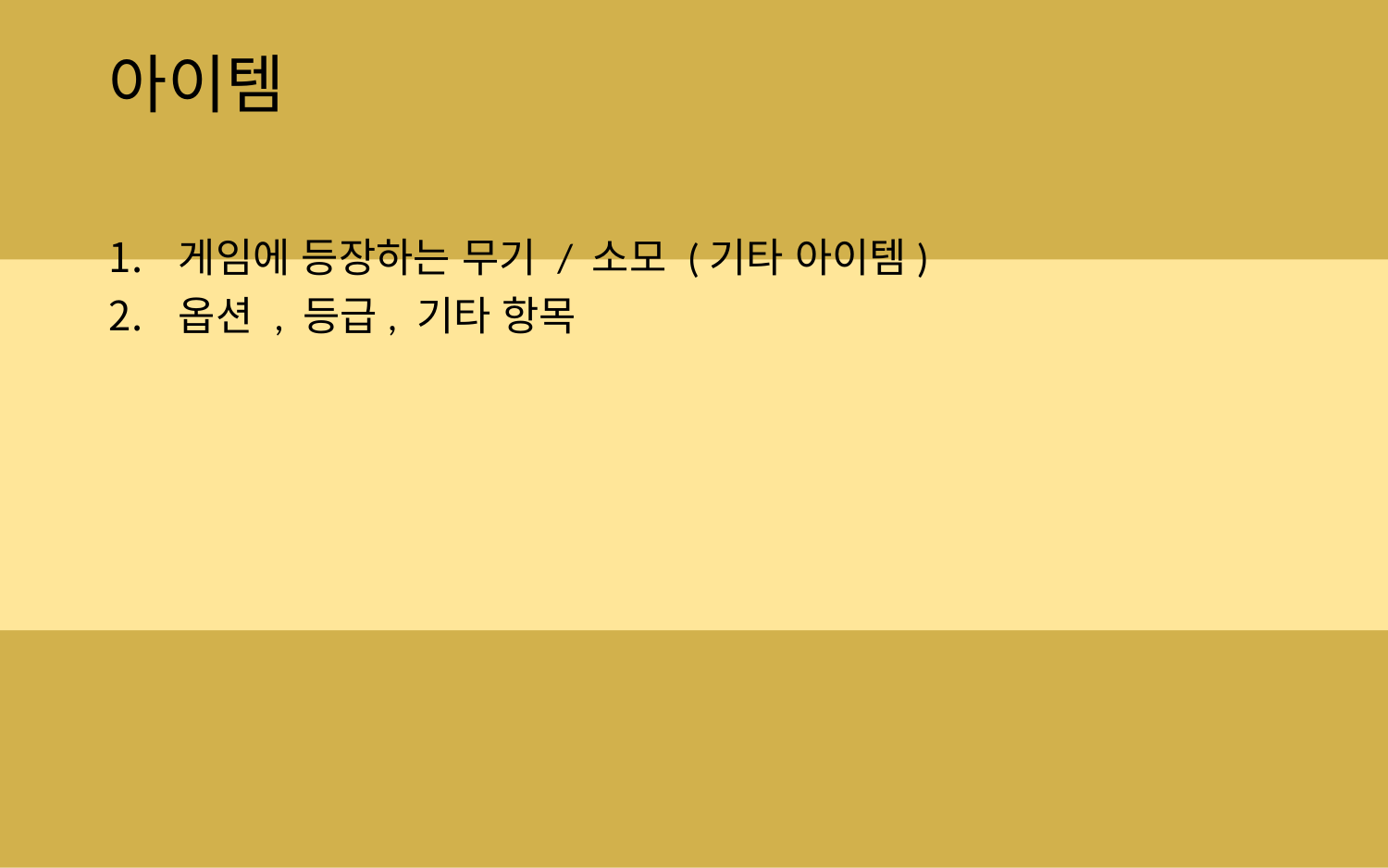

# 아이템
게임에 등장하는 무기 / 소모 (기타 아이템)
옵션 , 등급, 기타 항목